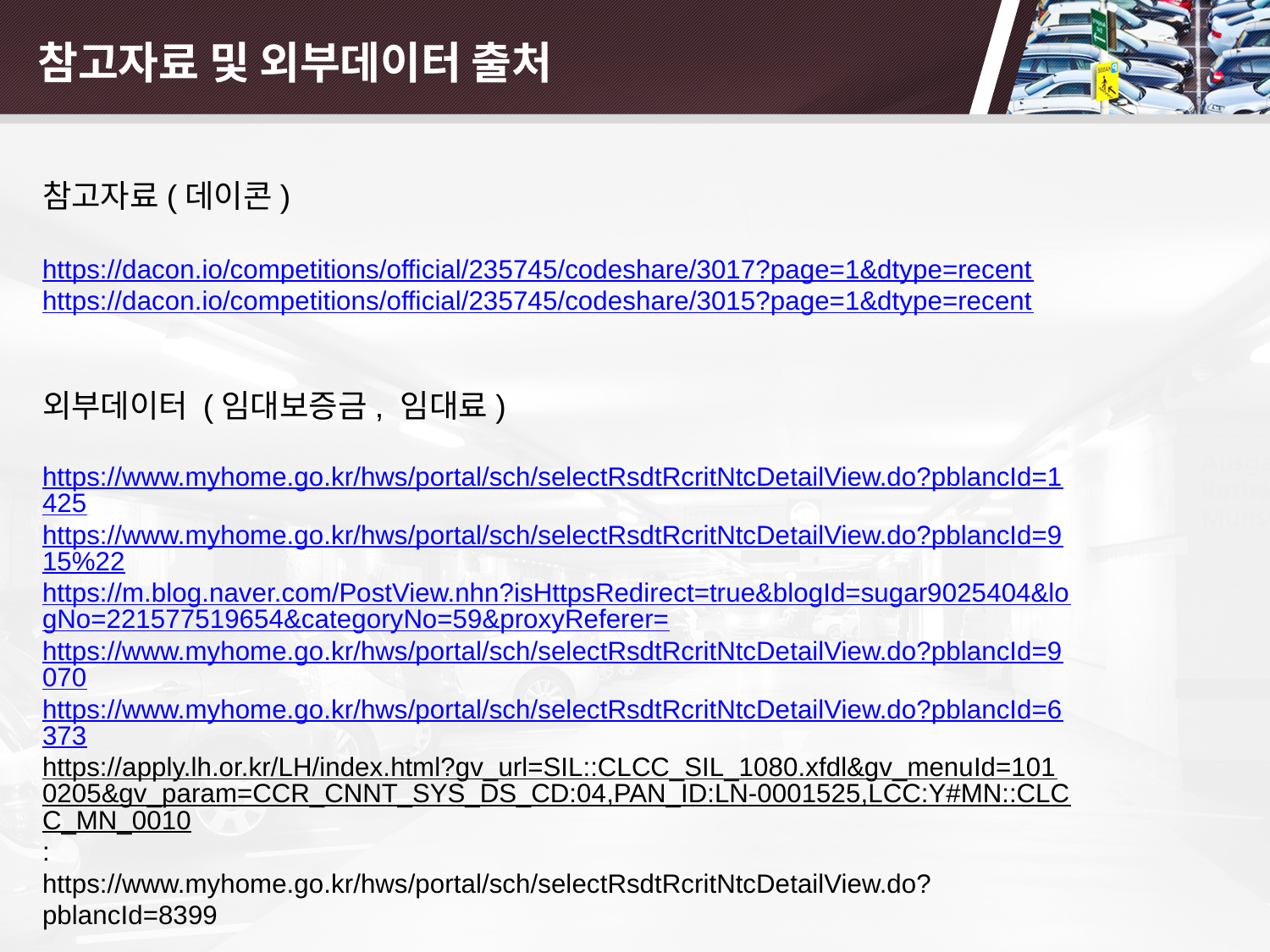

# 참고자료 및 외부데이터 출처
참고자료(데이콘)

https://dacon.io/competitions/official/235745/codeshare/3017?page=1&dtype=recent
https://dacon.io/competitions/official/235745/codeshare/3015?page=1&dtype=recent

외부데이터 (임대보증금, 임대료)

https://www.myhome.go.kr/hws/portal/sch/selectRsdtRcritNtcDetailView.do?pblancId=1425
https://www.myhome.go.kr/hws/portal/sch/selectRsdtRcritNtcDetailView.do?pblancId=915%22
https://m.blog.naver.com/PostView.nhn?isHttpsRedirect=true&blogId=sugar9025404&logNo=221577519654&categoryNo=59&proxyReferer=
https://www.myhome.go.kr/hws/portal/sch/selectRsdtRcritNtcDetailView.do?pblancId=9070
https://www.myhome.go.kr/hws/portal/sch/selectRsdtRcritNtcDetailView.do?pblancId=6373
https://apply.lh.or.kr/LH/index.html?gv_url=SIL::CLCC_SIL_1080.xfdl&gv_menuId=1010205&gv_param=CCR_CNNT_SYS_DS_CD:04,PAN_ID:LN-0001525,LCC:Y#MN::CLCC_MN_0010:
https://www.myhome.go.kr/hws/portal/sch/selectRsdtRcritNtcDetailView.do?pblancId=8399